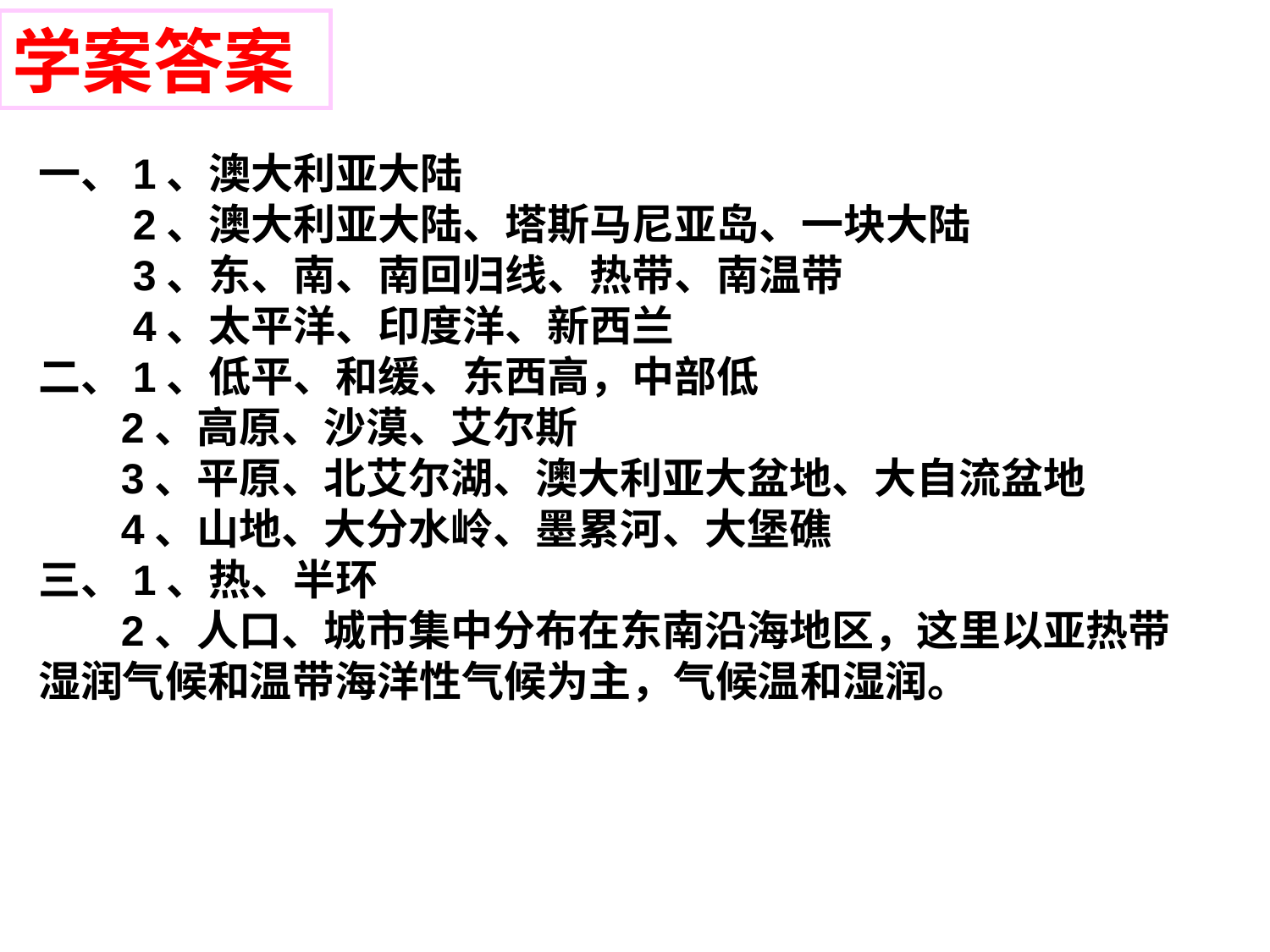

学案答案
一、1、澳大利亚大陆
        2、澳大利亚大陆、塔斯马尼亚岛、一块大陆
        3、东、南、南回归线、热带、南温带
        4、太平洋、印度洋、新西兰
二、1、低平、和缓、东西高，中部低
       2、高原、沙漠、艾尔斯
       3、平原、北艾尔湖、澳大利亚大盆地、大自流盆地
       4、山地、大分水岭、墨累河、大堡礁
三、1、热、半环
       2、人口、城市集中分布在东南沿海地区，这里以亚热带湿润气候和温带海洋性气候为主，气候温和湿润。